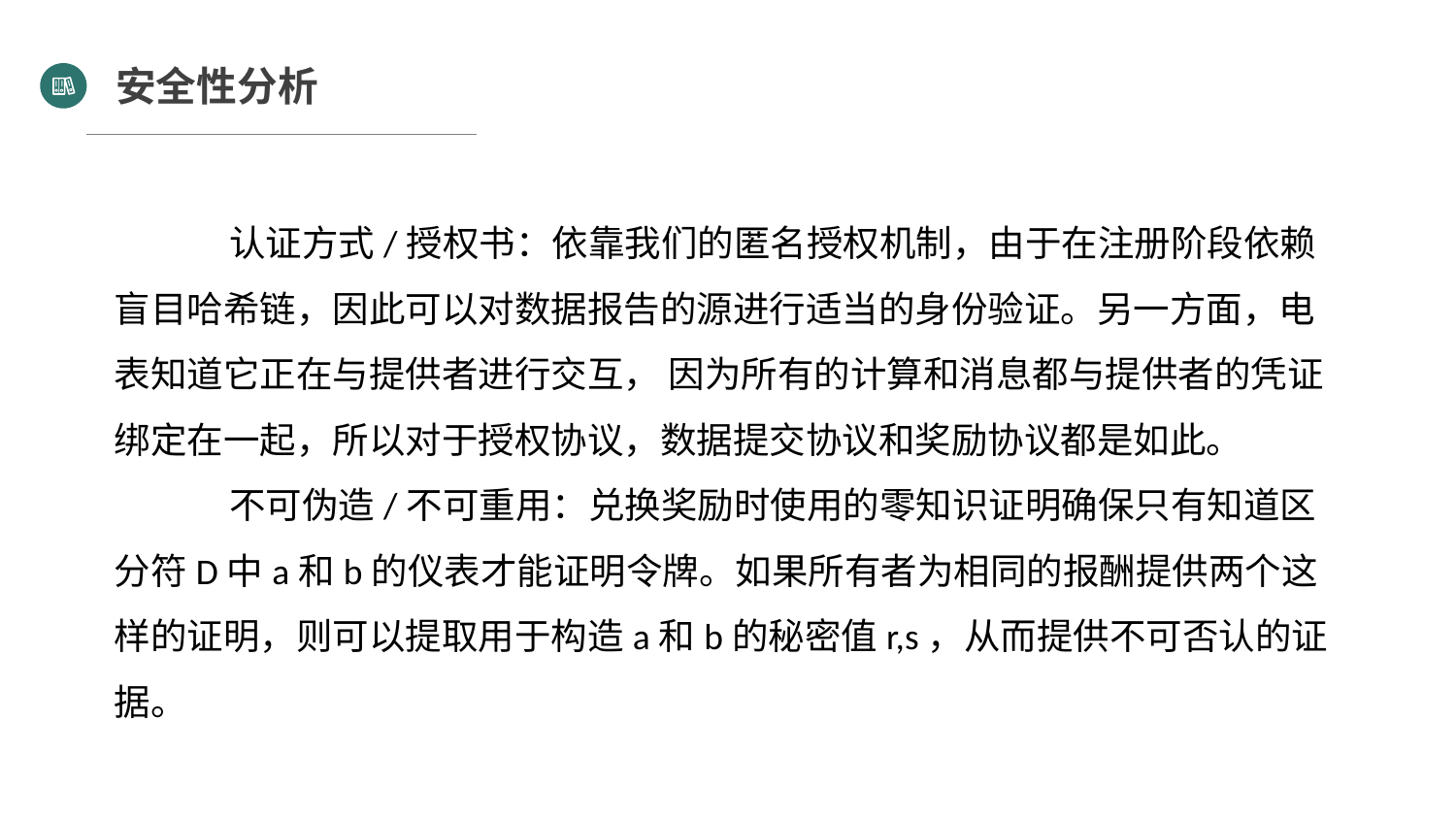

安全性分析

认证方式/授权书：依靠我们的匿名授权机制，由于在注册阶段依赖盲目哈希链，因此可以对数据报告的源进行适当的身份验证。另一方面，电表知道它正在与提供者进行交互， 因为所有的计算和消息都与提供者的凭证绑定在一起，所以对于授权协议，数据提交协议和奖励协议都是如此。
不可伪造/不可重用：兑换奖励时使用的零知识证明确保只有知道区分符D中a和b的仪表才能证明令牌。如果所有者为相同的报酬提供两个这样的证明，则可以提取用于构造a和b的秘密值r,s，从而提供不可否认的证据。